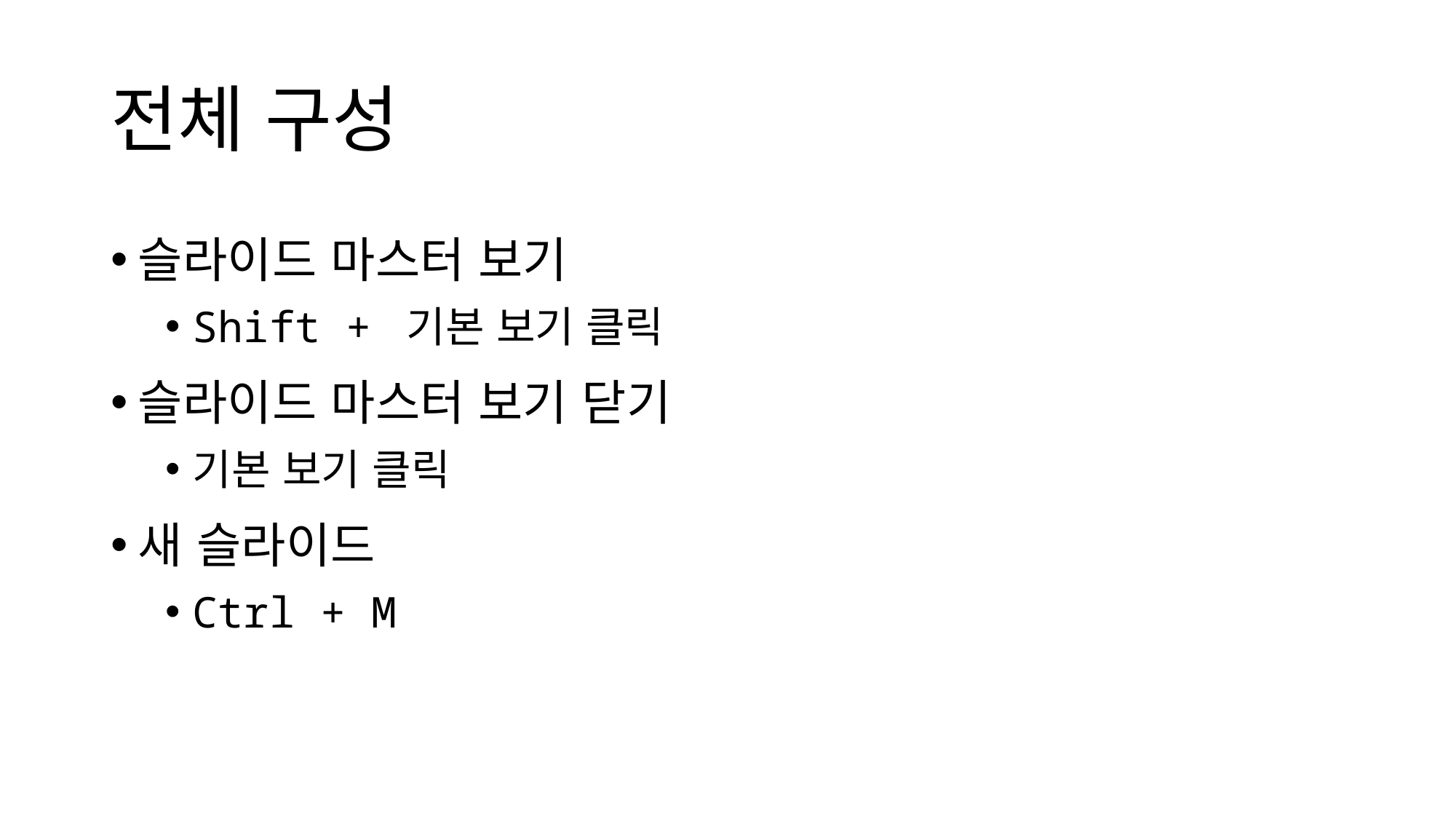

# 전체 구성
슬라이드 마스터 보기
Shift + 기본 보기 클릭
슬라이드 마스터 보기 닫기
기본 보기 클릭
새 슬라이드
Ctrl + M